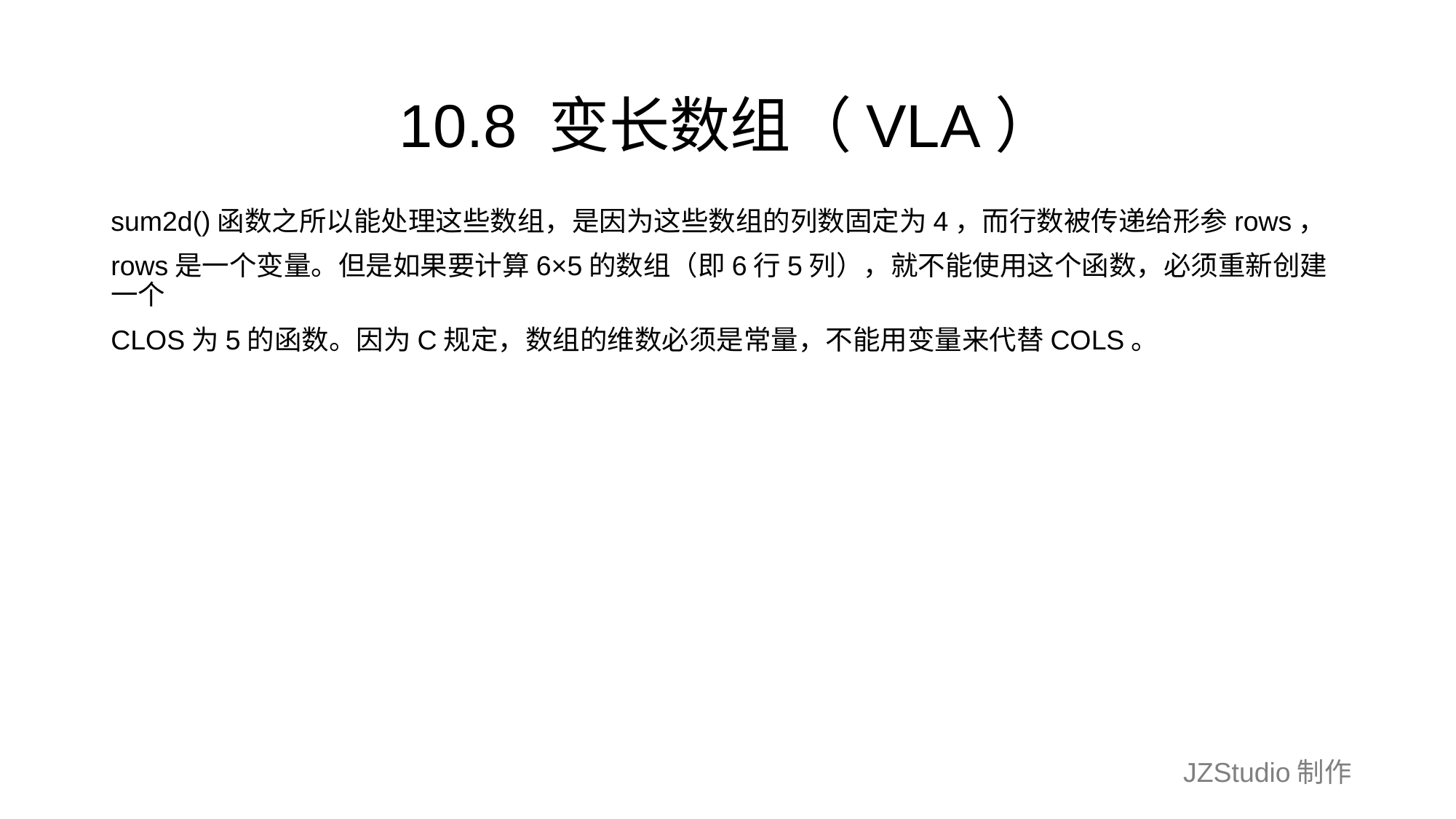

# 10.8 变长数组（VLA）
sum2d()函数之所以能处理这些数组，是因为这些数组的列数固定为4，而行数被传递给形参rows，
rows是一个变量。但是如果要计算6×5的数组（即6行5列），就不能使用这个函数，必须重新创建一个
CLOS为5的函数。因为C规定，数组的维数必须是常量，不能用变量来代替COLS。